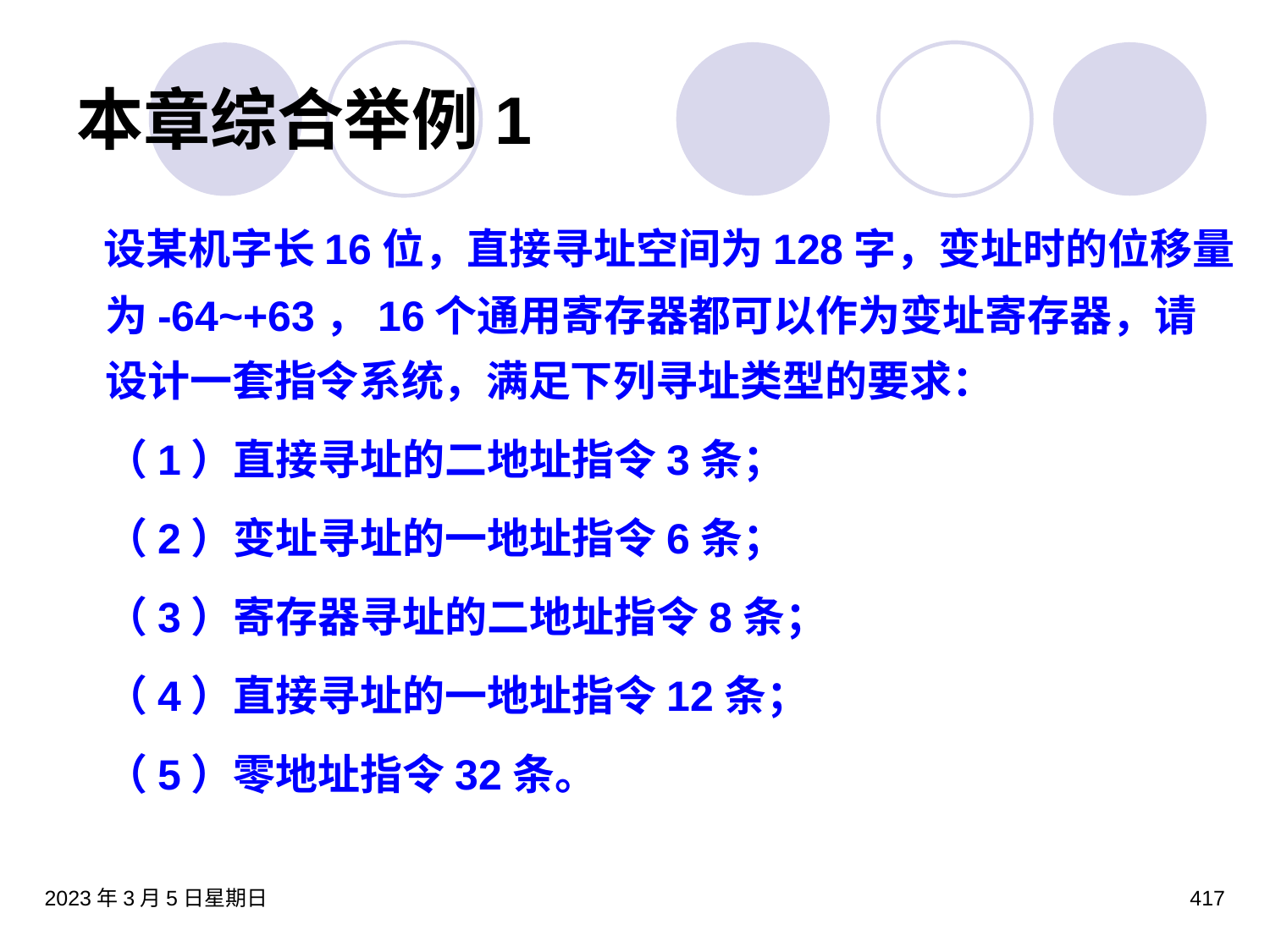

# 本章综合举例1
    设某机字长16位，直接寻址空间为128字，变址时的位移量为-64~+63，16个通用寄存器都可以作为变址寄存器，请设计一套指令系统，满足下列寻址类型的要求：
	（1）直接寻址的二地址指令3条；
	（2）变址寻址的一地址指令6条；
	（3）寄存器寻址的二地址指令8条；
	（4）直接寻址的一地址指令12条；
	（5）零地址指令32条。
2023年3月5日星期日
417